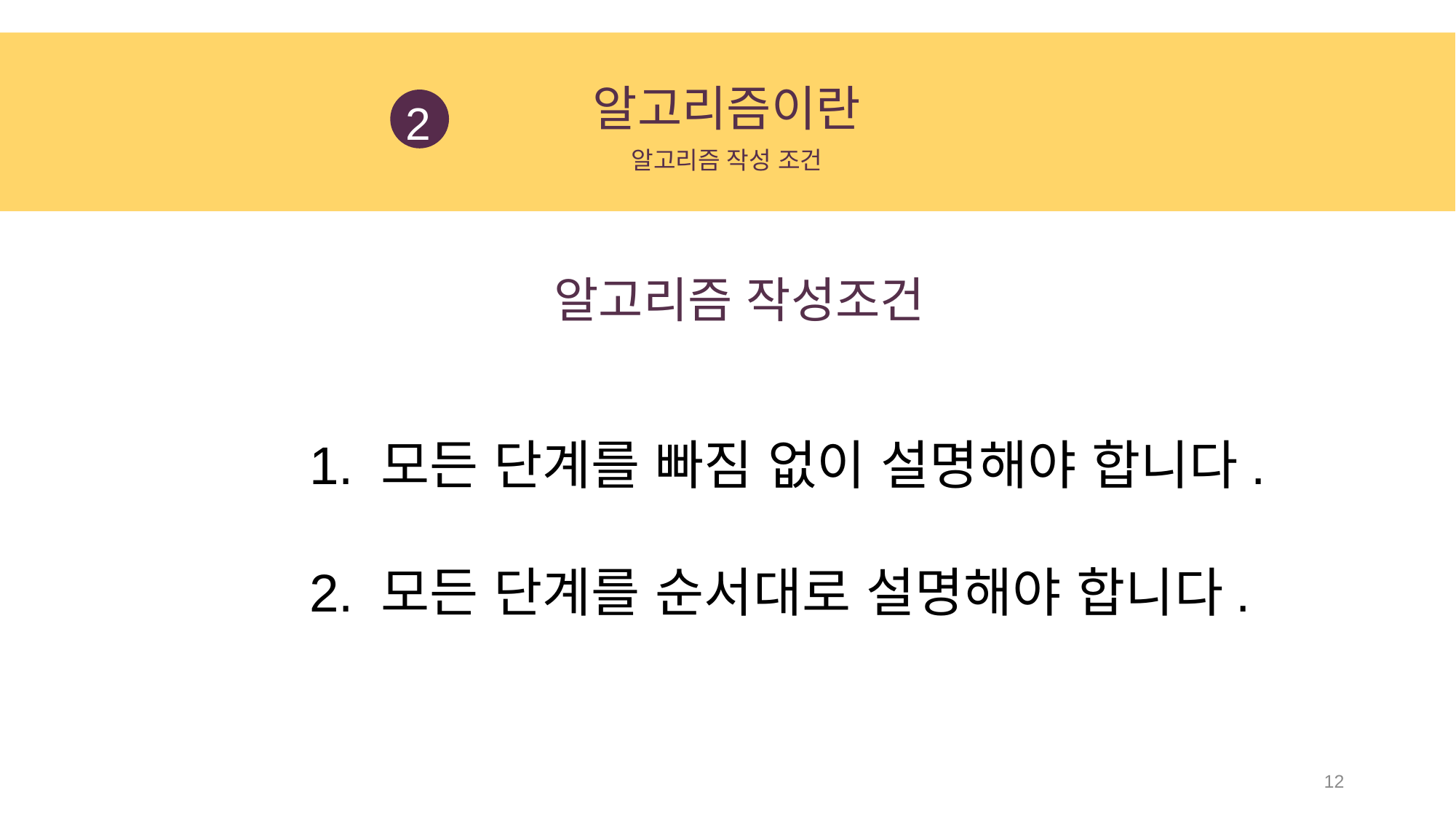

알고리즘이란

2
알고리즘 작성 조건
알고리즘 작성조건
1. 모든 단계를 빠짐 없이 설명해야 합니다.
2. 모든 단계를 순서대로 설명해야 합니다.
12